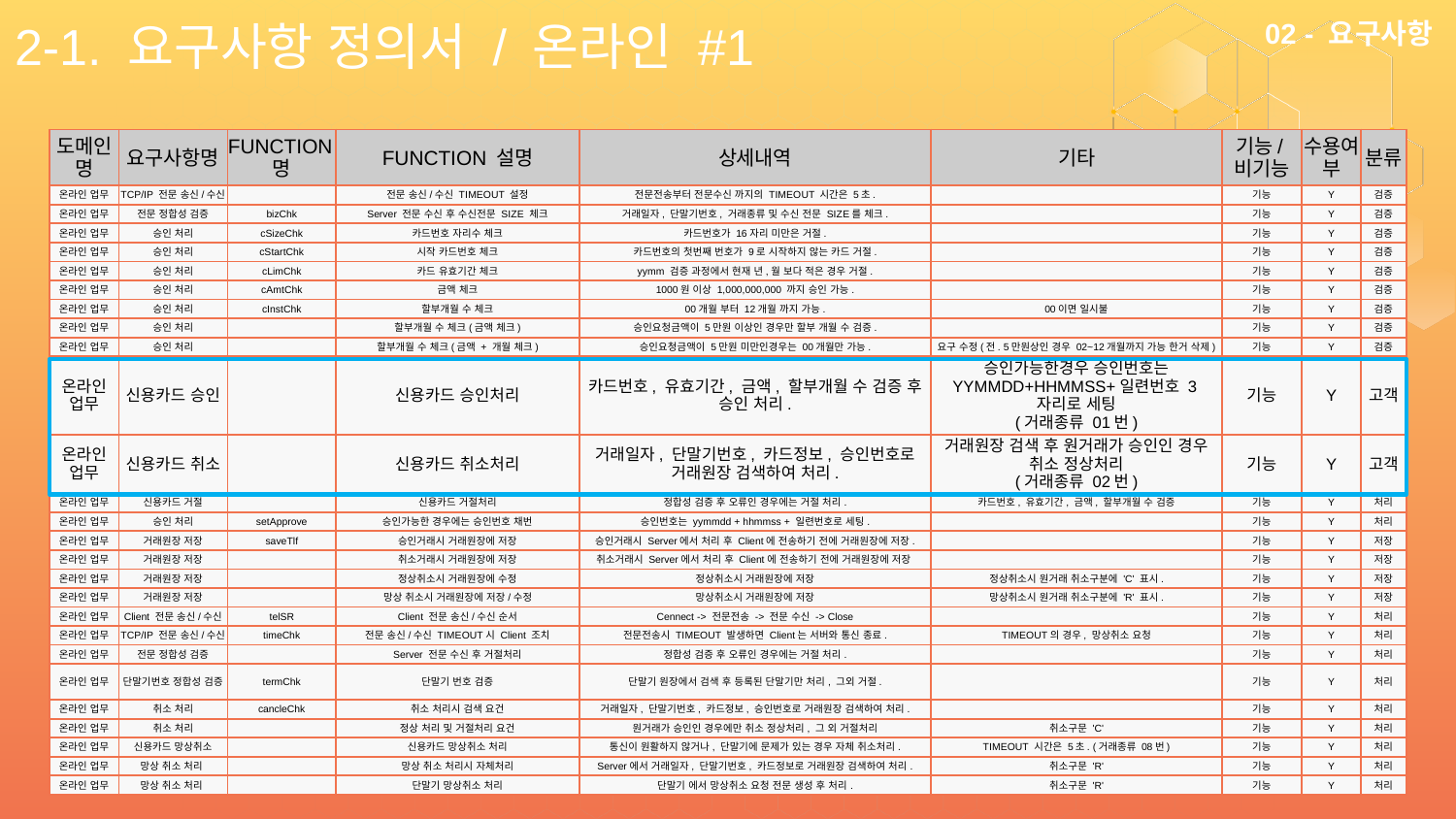

# 2-1. 요구사항 정의서 / 온라인 #1
02 - 요구사항
| 도메인명 | 요구사항명 | FUNCTION명 | FUNCTION 설명 | 상세내역 | 기타 | 기능/비기능 | 수용여부 | 분류 |
| --- | --- | --- | --- | --- | --- | --- | --- | --- |
| 온라인 업무 | TCP/IP 전문 송신/수신 |  | 전문 송신/수신 TIMEOUT 설정 | 전문전송부터 전문수신 까지의 TIMEOUT 시간은 5초. |  | 기능 | Y | 검증 |
| 온라인 업무 | 전문 정합성 검증 | bizChk | Server 전문 수신 후 수신전문 SIZE 체크 | 거래일자, 단말기번호, 거래종류 및 수신 전문 SIZE를 체크. |  | 기능 | Y | 검증 |
| 온라인 업무 | 승인 처리 | cSizeChk | 카드번호 자리수 체크 | 카드번호가 16자리 미만은 거절. |  | 기능 | Y | 검증 |
| 온라인 업무 | 승인 처리 | cStartChk | 시작 카드번호 체크 | 카드번호의 첫번째 번호가 9로 시작하지 않는 카드 거절. |  | 기능 | Y | 검증 |
| 온라인 업무 | 승인 처리 | cLimChk | 카드 유효기간 체크 | yymm 검증 과정에서 현재 년,월 보다 적은 경우 거절. |  | 기능 | Y | 검증 |
| 온라인 업무 | 승인 처리 | cAmtChk | 금액 체크 | 1000원 이상 1,000,000,000 까지 승인 가능. |  | 기능 | Y | 검증 |
| 온라인 업무 | 승인 처리 | cInstChk | 할부개월 수 체크 | 00개월 부터 12개월 까지 가능. | 00이면 일시불 | 기능 | Y | 검증 |
| 온라인 업무 | 승인 처리 |  | 할부개월 수 체크(금액 체크) | 승인요청금액이 5만원 이상인 경우만 할부 개월 수 검증. |  | 기능 | Y | 검증 |
| 온라인 업무 | 승인 처리 |  | 할부개월 수 체크(금액 + 개월 체크) | 승인요청금액이 5만원 미만인경우는 00개월만 가능. | 요구 수정(전. 5만원상인 경우 02~12개월까지 가능 한거 삭제) | 기능 | Y | 검증 |
| 온라인 업무 | 신용카드 승인 |  | 신용카드 승인처리 | 카드번호, 유효기간, 금액, 할부개월 수 검증 후 승인 처리. | 승인가능한경우 승인번호는 YYMMDD+HHMMSS+일련번호 3자리로 세팅 (거래종류 01번) | 기능 | Y | 고객 |
| 온라인 업무 | 신용카드 취소 |  | 신용카드 취소처리 | 거래일자, 단말기번호, 카드정보, 승인번호로 거래원장 검색하여 처리. | 거래원장 검색 후 원거래가 승인인 경우 취소 정상처리 (거래종류 02번) | 기능 | Y | 고객 |
| 온라인 업무 | 신용카드 거절 |  | 신용카드 거절처리 | 정합성 검증 후 오류인 경우에는 거절 처리. | 카드번호, 유효기간, 금액, 할부개월 수 검증 | 기능 | Y | 처리 |
| 온라인 업무 | 승인 처리 | setApprove | 승인가능한 경우에는 승인번호 채번 | 승인번호는 yymmdd + hhmmss + 일련번호로 세팅. |  | 기능 | Y | 처리 |
| 온라인 업무 | 거래원장 저장 | saveTlf | 승인거래시 거래원장에 저장 | 승인거래시 Server에서 처리 후 Client에 전송하기 전에 거래원장에 저장. |  | 기능 | Y | 저장 |
| 온라인 업무 | 거래원장 저장 |  | 취소거래시 거래원장에 저장 | 취소거래시 Server에서 처리 후 Client에 전송하기 전에 거래원장에 저장 |  | 기능 | Y | 저장 |
| 온라인 업무 | 거래원장 저장 |  | 정상취소시 거래원장에 수정 | 정상취소시 거래원장에 저장 | 정상취소시 원거래 취소구분에 'C' 표시. | 기능 | Y | 저장 |
| 온라인 업무 | 거래원장 저장 |  | 망상 취소시 거래원장에 저장/수정 | 망상취소시 거래원장에 저장 | 망상취소시 원거래 취소구분에 'R' 표시. | 기능 | Y | 저장 |
| 온라인 업무 | Client 전문 송신/수신 | telSR | Client 전문 송신/수신 순서 | Cennect -> 전문전송 -> 전문 수신 -> Close |  | 기능 | Y | 처리 |
| 온라인 업무 | TCP/IP 전문 송신/수신 | timeChk | 전문 송신/수신 TIMEOUT시 Client 조치 | 전문전송시 TIMEOUT 발생하면 Client는 서버와 통신 종료. | TIMEOUT의 경우, 망상취소 요청 | 기능 | Y | 처리 |
| 온라인 업무 | 전문 정합성 검증 |  | Server 전문 수신 후 거절처리 | 정합성 검증 후 오류인 경우에는 거절 처리. |  | 기능 | Y | 처리 |
| 온라인 업무 | 단말기번호 정합성 검증 | termChk | 단말기 번호 검증 | 단말기 원장에서 검색 후 등록된 단말기만 처리, 그외 거절. |  | 기능 | Y | 처리 |
| 온라인 업무 | 취소 처리 | cancleChk | 취소 처리시 검색 요건 | 거래일자, 단말기번호, 카드정보, 승인번호로 거래원장 검색하여 처리. |  | 기능 | Y | 처리 |
| 온라인 업무 | 취소 처리 |  | 정상 처리 및 거절처리 요건 | 원거래가 승인인 경우에만 취소 정상처리, 그 외 거절처리 | 취소구문 'C' | 기능 | Y | 처리 |
| 온라인 업무 | 신용카드 망상취소 |  | 신용카드 망상취소 처리 | 통신이 원활하지 않거나, 단말기에 문제가 있는 경우 자체 취소처리. | TIMEOUT 시간은 5초. (거래종류 08번) | 기능 | Y | 처리 |
| 온라인 업무 | 망상 취소 처리 |  | 망상 취소 처리시 자체처리 | Server에서 거래일자, 단말기번호, 카드정보로 거래원장 검색하여 처리. | 취소구문 'R' | 기능 | Y | 처리 |
| 온라인 업무 | 망상 취소 처리 |  | 단말기 망상취소 처리 | 단말기 에서 망상취소 요청 전문 생성 후 처리. | 취소구문 'R' | 기능 | Y | 처리 |